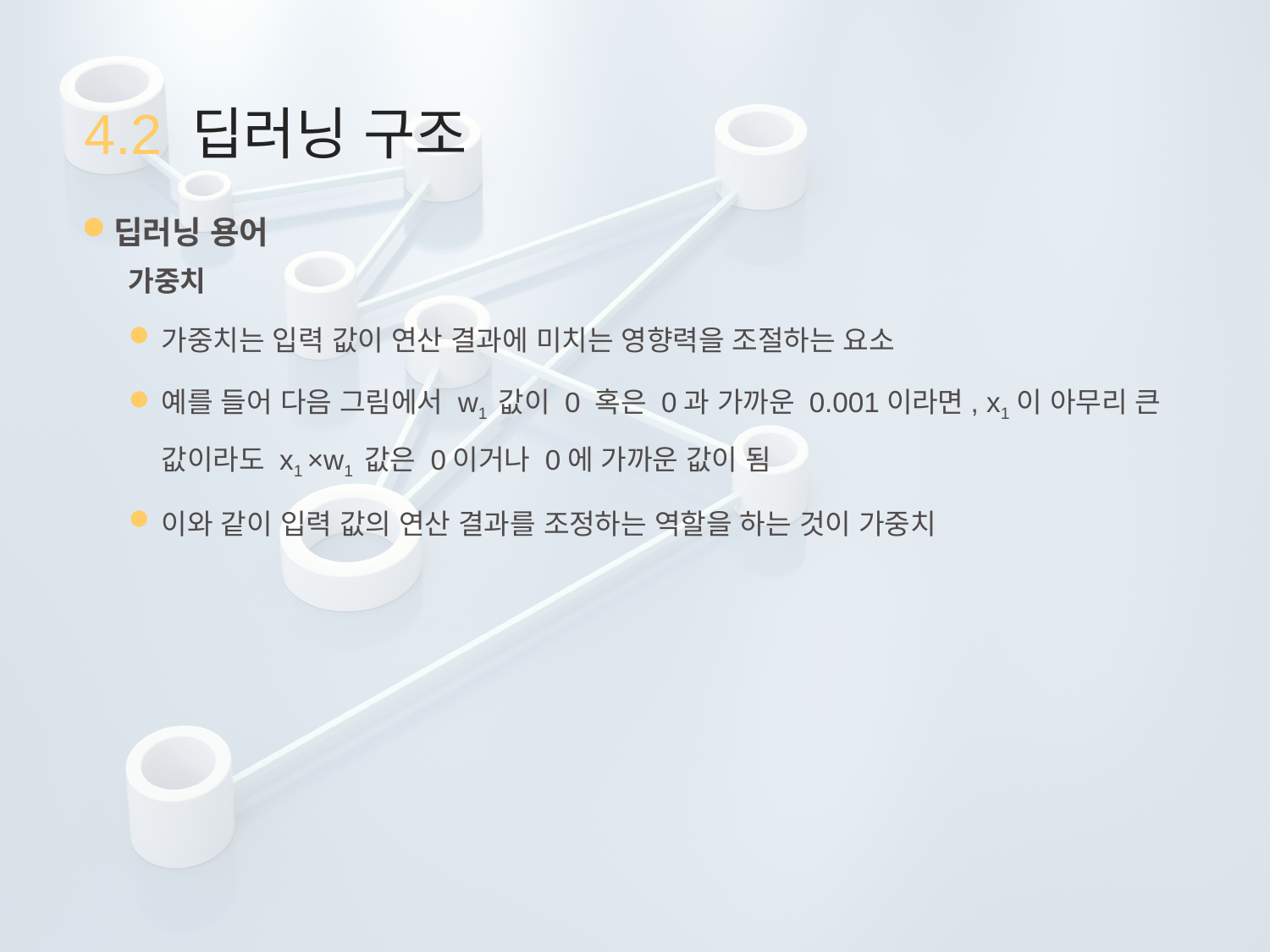

# 4.2 딥러닝 구조
딥러닝 용어
가중치
가중치는 입력 값이 연산 결과에 미치는 영향력을 조절하는 요소
예를 들어 다음 그림에서 w1 값이 0 혹은 0과 가까운 0.001이라면, x1이 아무리 큰 값이라도 x1 ×w1 값은 0이거나 0에 가까운 값이 됨
이와 같이 입력 값의 연산 결과를 조정하는 역할을 하는 것이 가중치